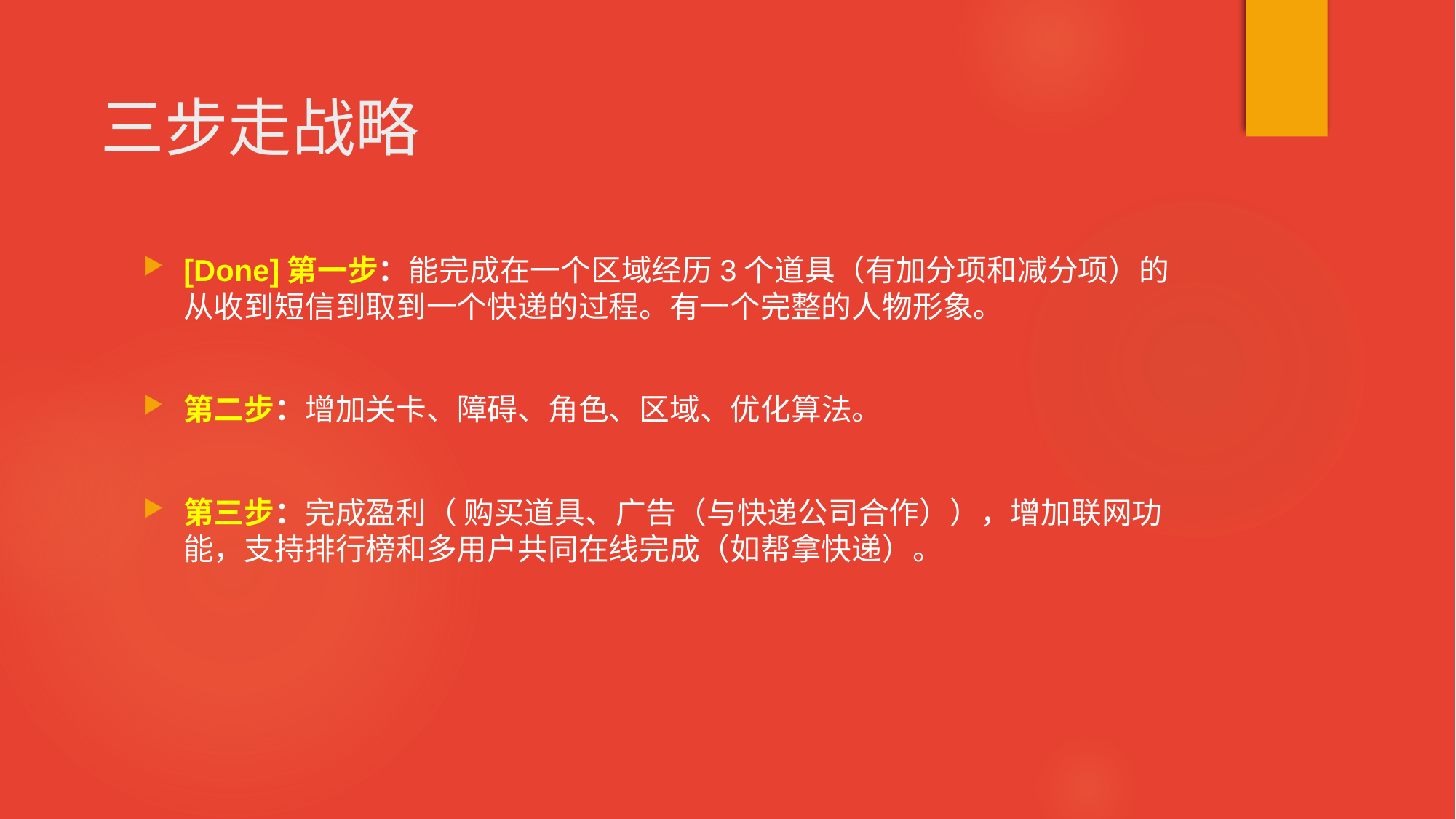

# 三步走战略
[Done]第一步：能完成在一个区域经历3个道具（有加分项和减分项）的从收到短信到取到一个快递的过程。有一个完整的人物形象。

第二步：增加关卡、障碍、角色、区域、优化算法。

第三步：完成盈利（ 购买道具、广告（与快递公司合作）），增加联网功能，支持排行榜和多用户共同在线完成（如帮拿快递）。